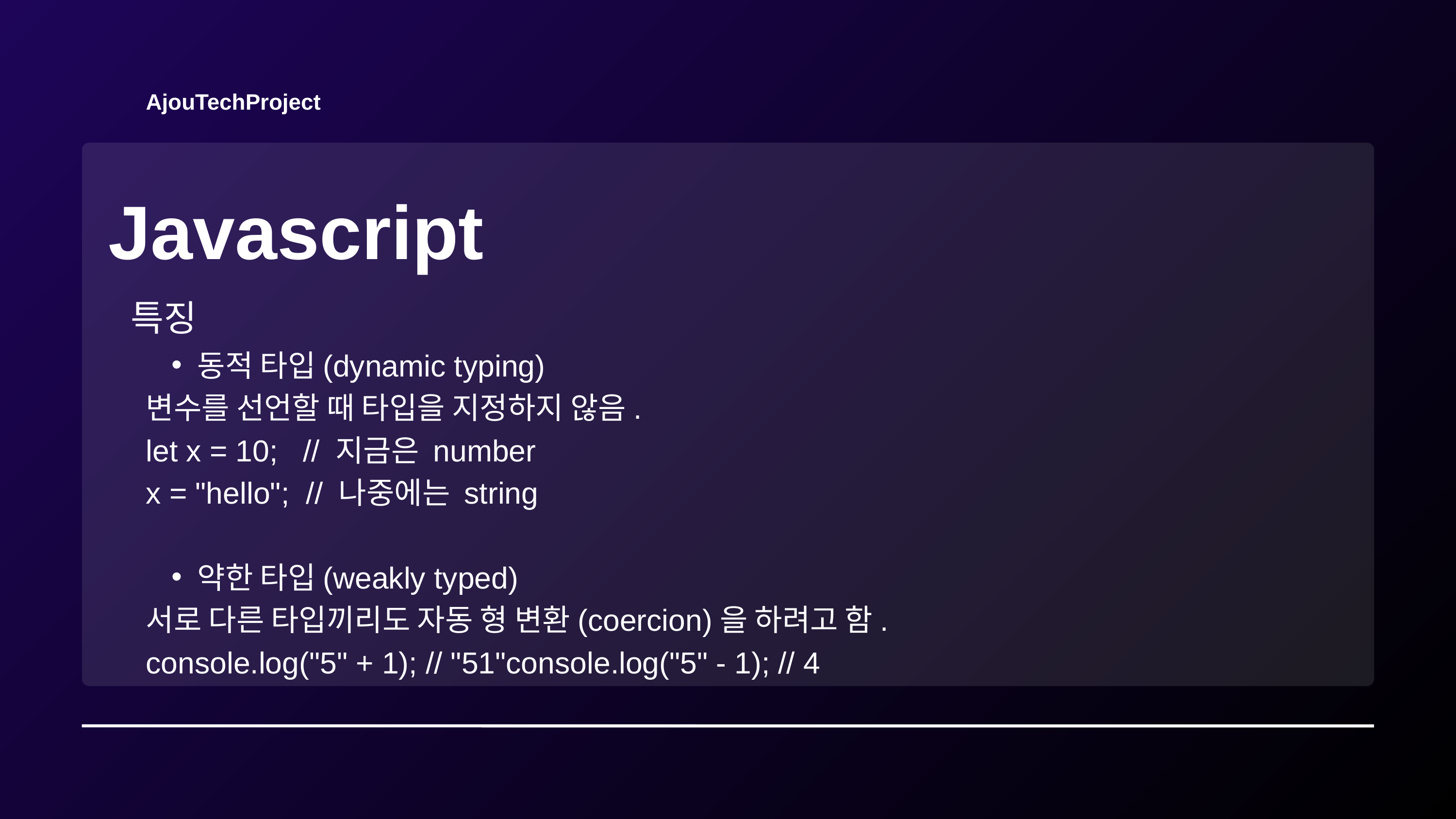

AjouTechProject

Javascript
특징
동적 타입(dynamic typing)
변수를 선언할 때 타입을 지정하지 않음.
let x = 10;   // 지금은 number
x = "hello";  // 나중에는 string

약한 타입(weakly typed)
서로 다른 타입끼리도 자동 형 변환(coercion)을 하려고 함.
console.log("5" + 1); // "51"console.log("5" - 1); // 4